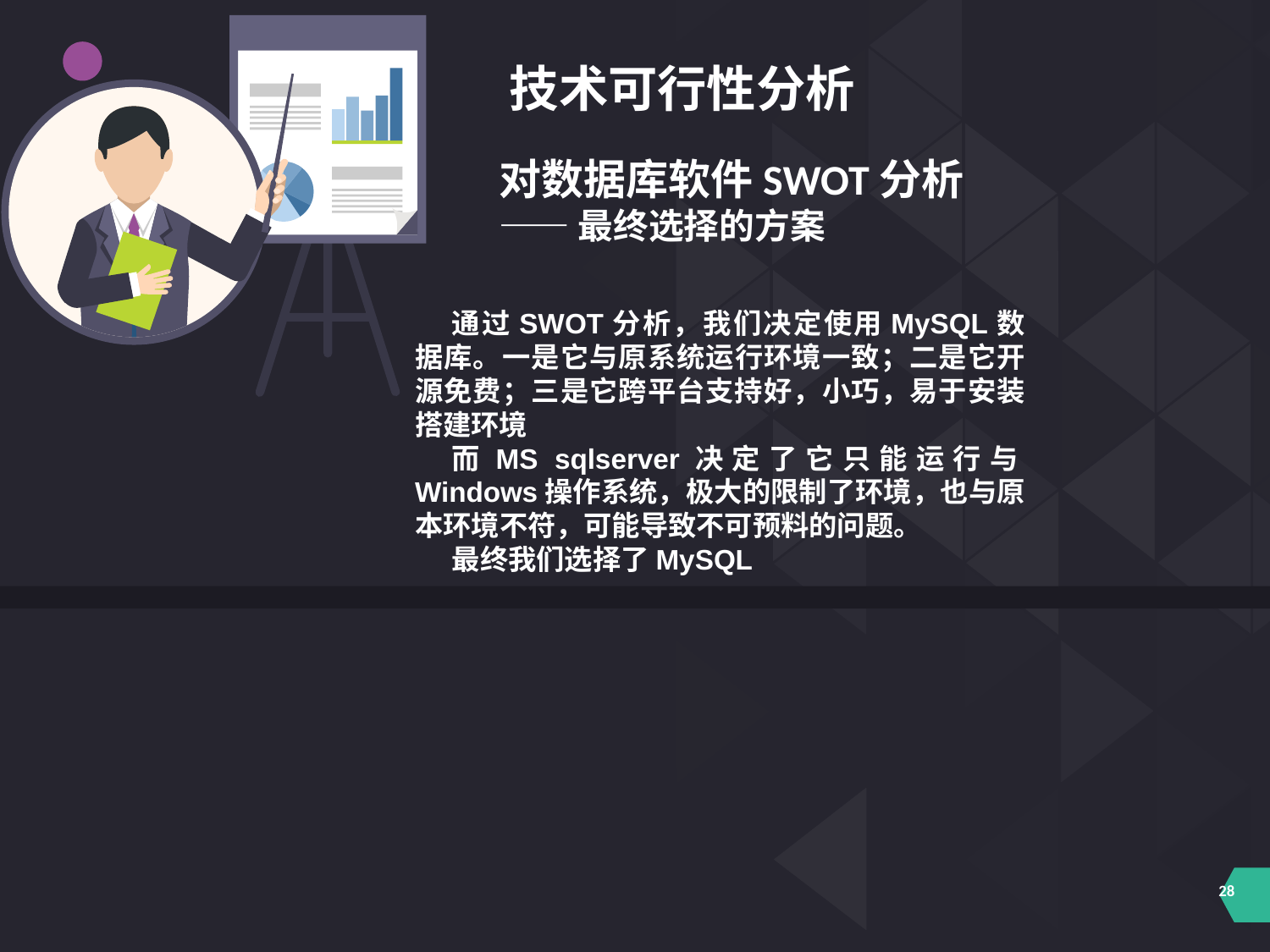

技术可行性分析

对数据库软件SWOT分析
——最终选择的方案
通过SWOT分析，我们决定使用MySQL数据库。一是它与原系统运行环境一致；二是它开源免费；三是它跨平台支持好，小巧，易于安装搭建环境
而MS sqlserver决定了它只能运行与Windows操作系统，极大的限制了环境，也与原本环境不符，可能导致不可预料的问题。
最终我们选择了MySQL